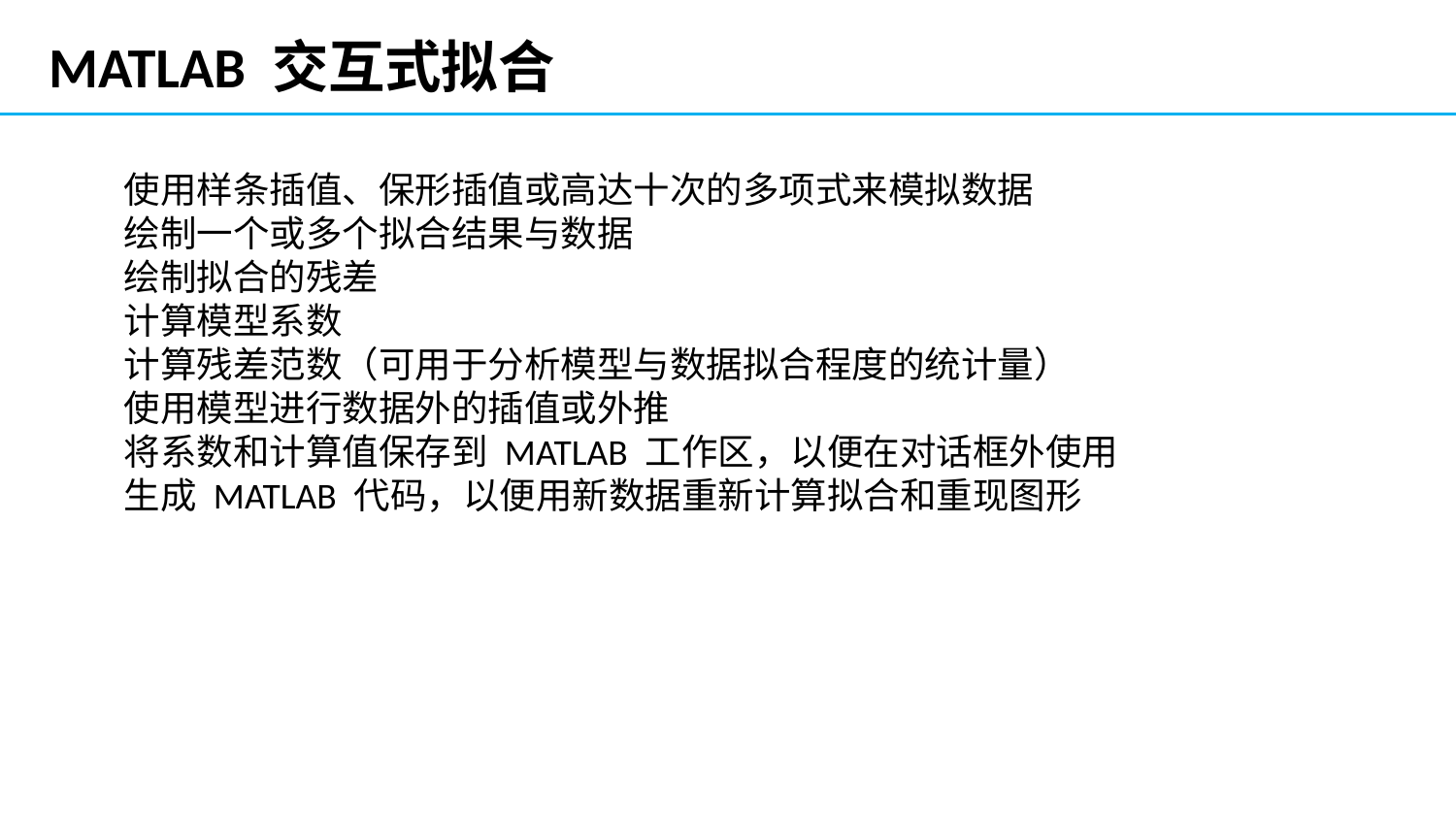

# MATLAB 交互式拟合
使用样条插值、保形插值或高达十次的多项式来模拟数据
绘制一个或多个拟合结果与数据
绘制拟合的残差
计算模型系数
计算残差范数（可用于分析模型与数据拟合程度的统计量）
使用模型进行数据外的插值或外推
将系数和计算值保存到 MATLAB 工作区，以便在对话框外使用
生成 MATLAB 代码，以便用新数据重新计算拟合和重现图形